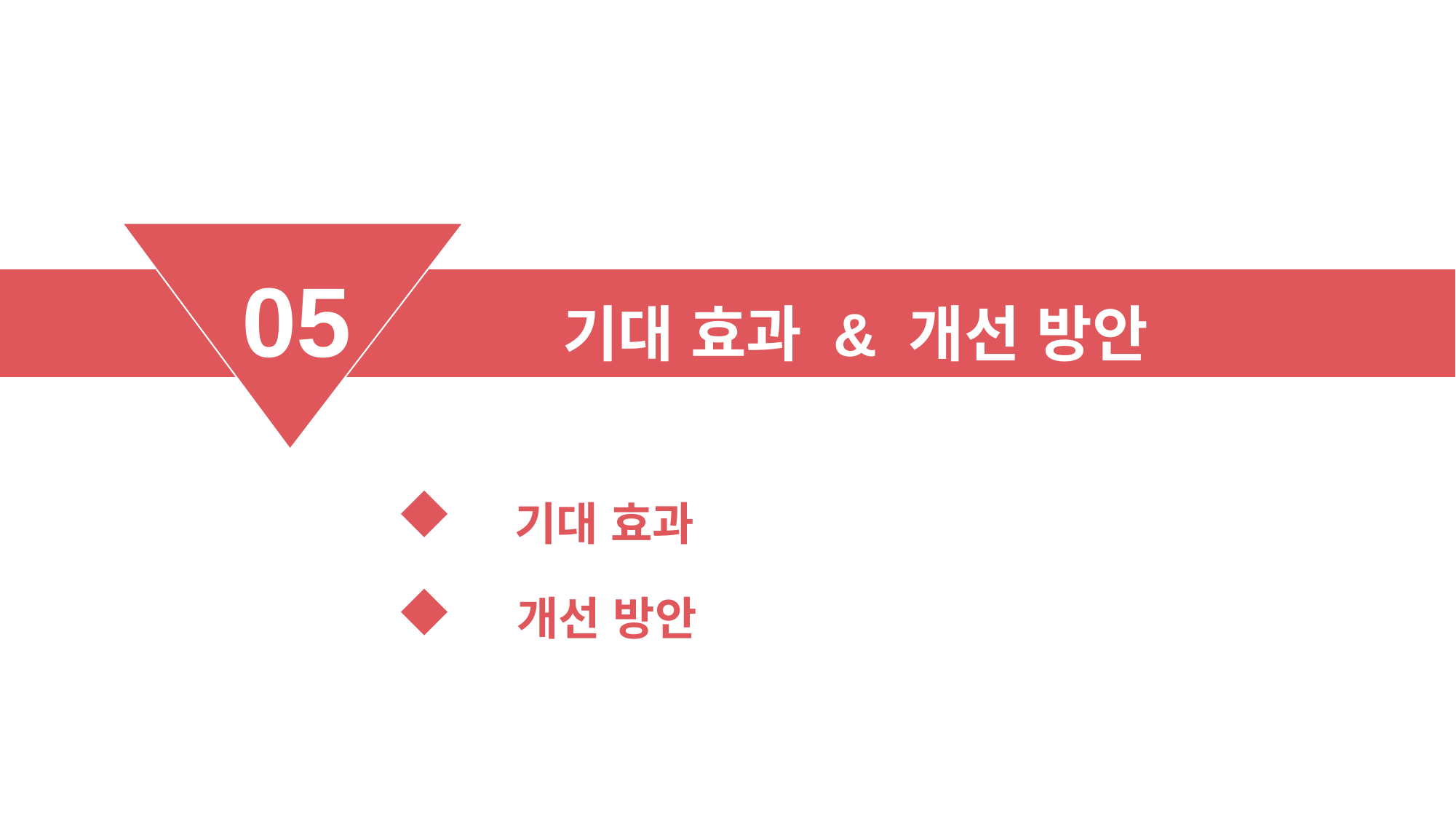

05

기대 효과 & 개선 방안
기대 효과

개선 방안